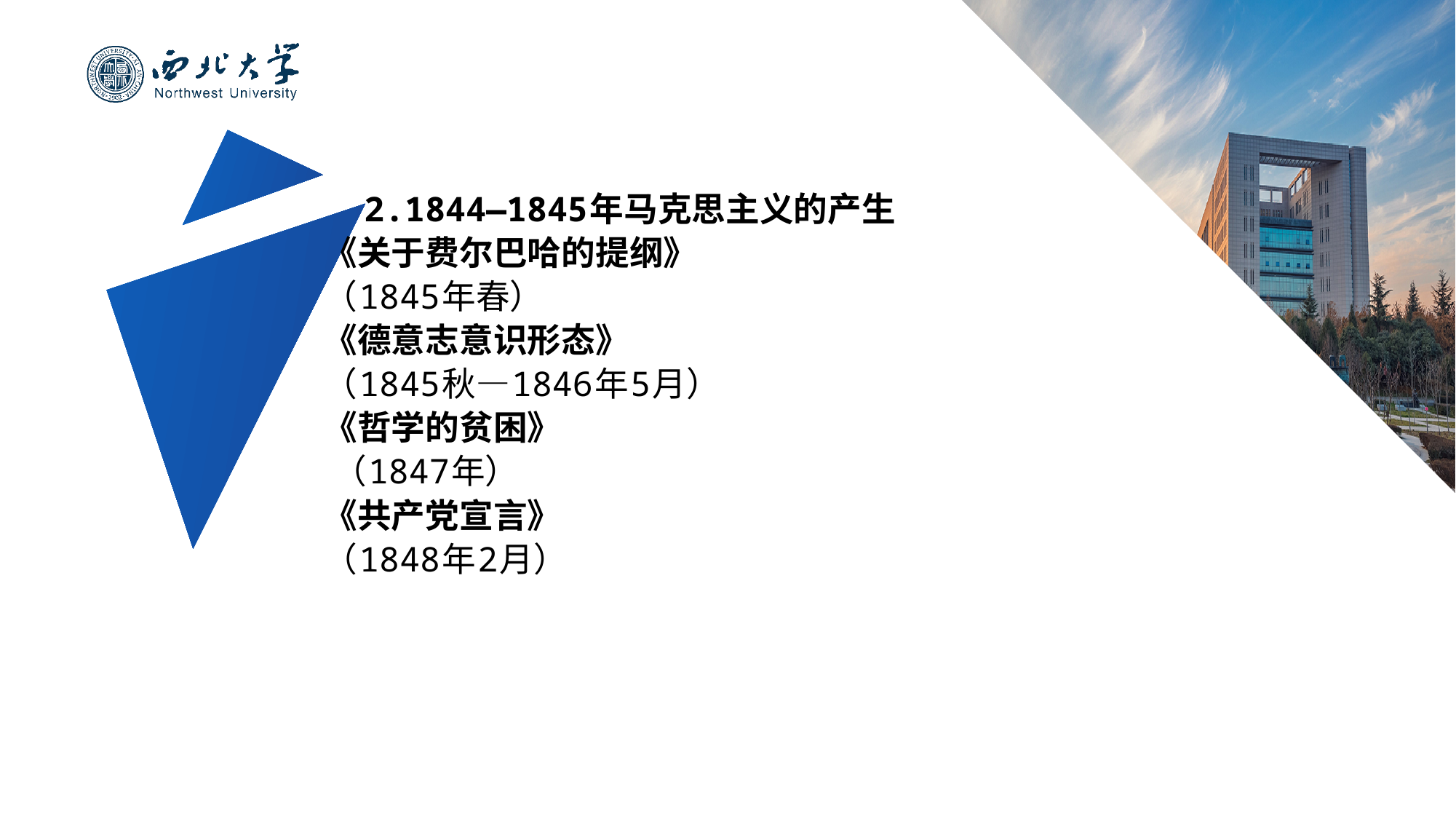

#
  2.1844—1845年马克思主义的产生
《关于费尔巴哈的提纲》
（1845年春）
《德意志意识形态》
（1845秋—1846年5月）
《哲学的贫困》
 （1847年）
《共产党宣言》
（1848年2月）